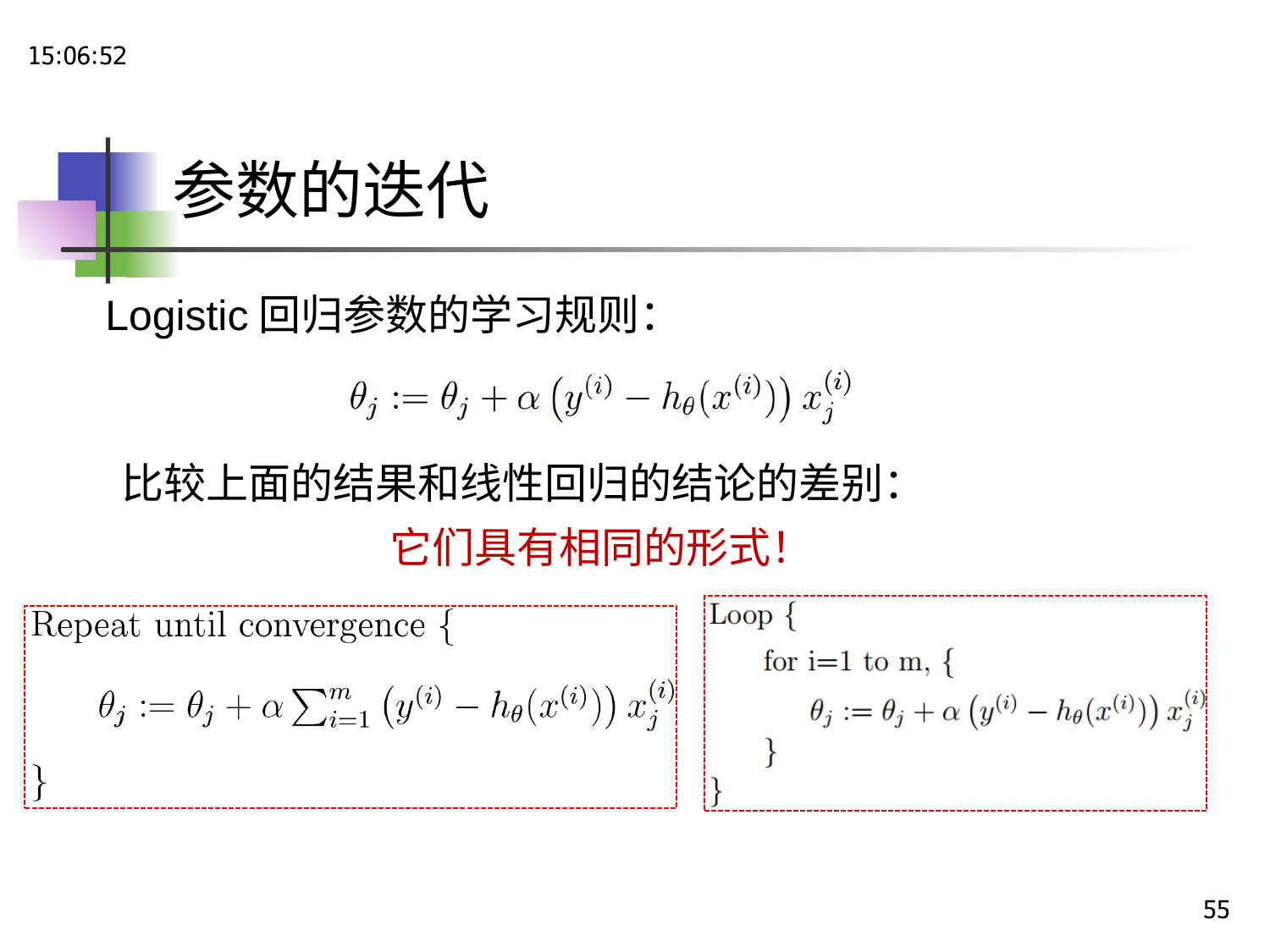

15:06:52
# 参数的迭代
Logistic回归参数的学习规则：

比较上面的结果和线性回归的结论的差别：
它们具有相同的形式！

55